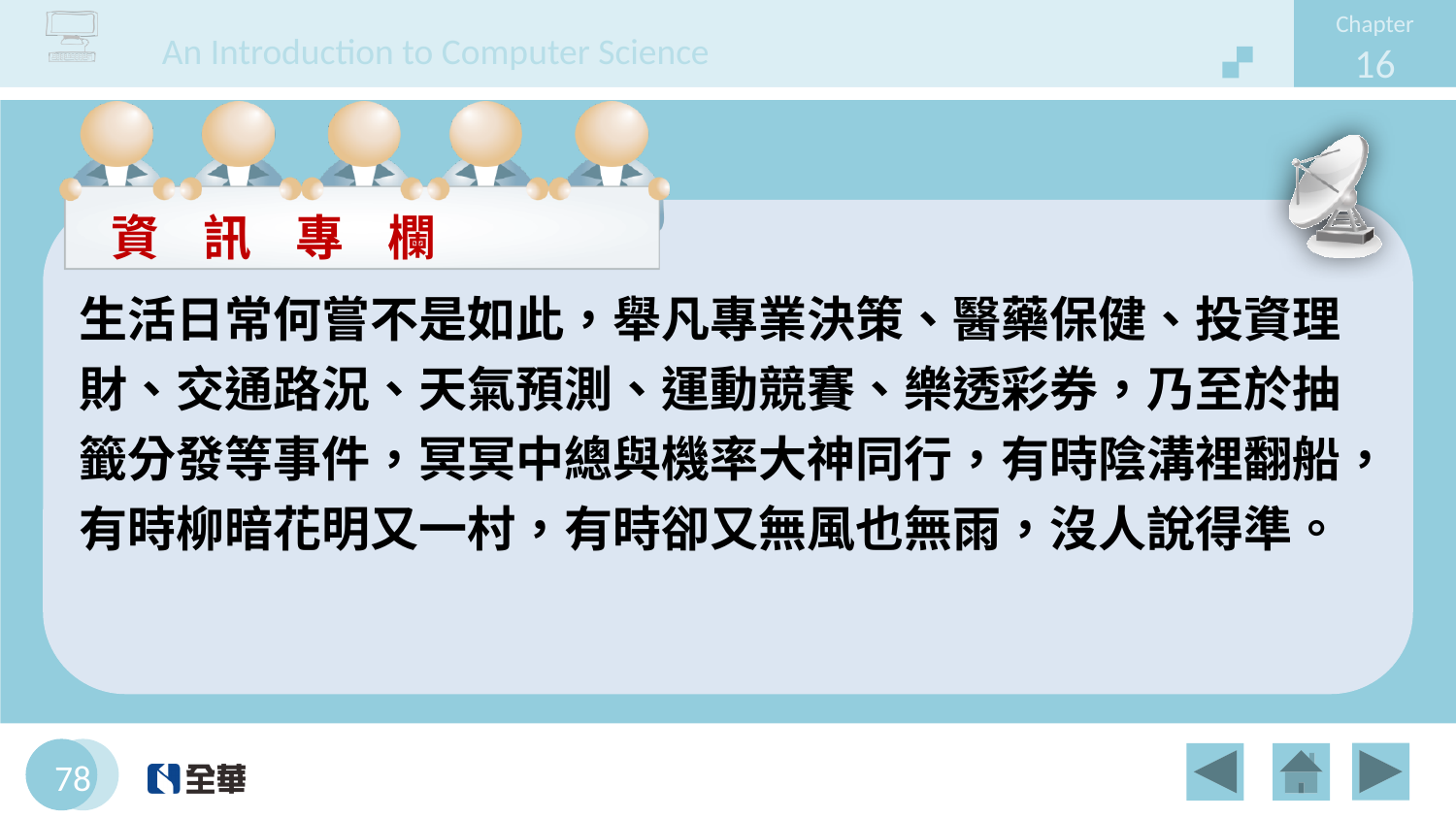

生活日常何嘗不是如此，舉凡專業決策、醫藥保健、投資理財、交通路況、天氣預測、運動競賽、樂透彩券，乃至於抽籤分發等事件，冥冥中總與機率大神同行，有時陰溝裡翻船，有時柳暗花明又一村，有時卻又無風也無雨，沒人說得準。